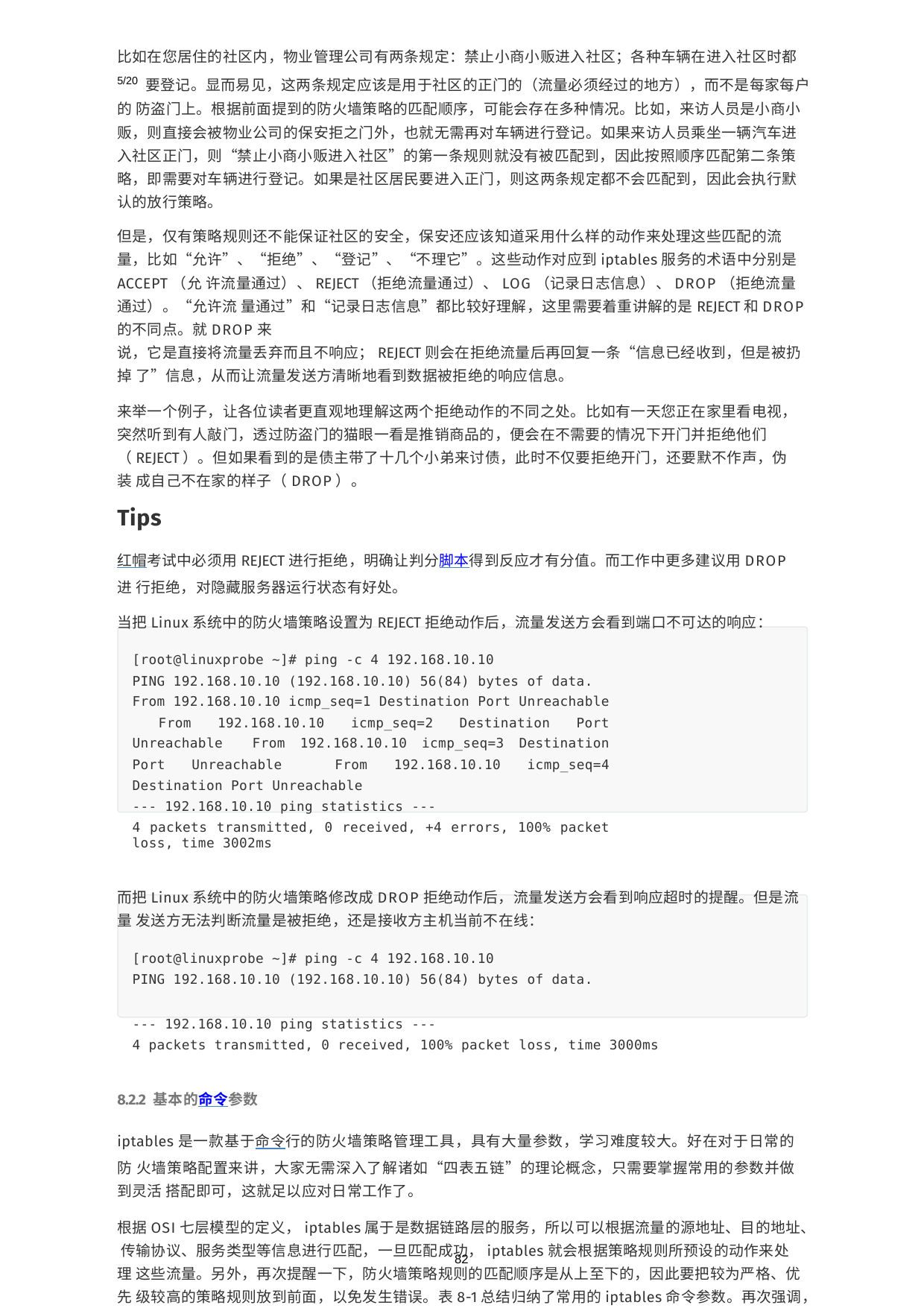

比如在您居住的社区内，物业管理公司有两条规定：禁止小商小贩进入社区；各种车辆在进入社区时都5/20 要登记。显而易见，这两条规定应该是用于社区的正门的（流量必须经过的地方），而不是每家每户的 防盗门上。根据前面提到的防火墙策略的匹配顺序，可能会存在多种情况。比如，来访人员是小商小
贩，则直接会被物业公司的保安拒之门外，也就无需再对车辆进行登记。如果来访人员乘坐一辆汽车进 入社区正门，则“禁止小商小贩进入社区”的第一条规则就没有被匹配到，因此按照顺序匹配第二条策
略，即需要对车辆进行登记。如果是社区居民要进入正门，则这两条规定都不会匹配到，因此会执行默 认的放行策略。
但是，仅有策略规则还不能保证社区的安全，保安还应该知道采用什么样的动作来处理这些匹配的流  量，比如“允许”、“拒绝”、“登记”、“不理它”。这些动作对应到iptables服务的术语中分别是ACCEPT（允 许流量通过）、REJECT（拒绝流量通过）、LOG（记录日志信息）、DROP（拒绝流量通过）。“允许流 量通过”和“记录日志信息”都比较好理解，这里需要着重讲解的是REJECT和DROP的不同点。就DROP来
说，它是直接将流量丢弃而且不响应；REJECT则会在拒绝流量后再回复一条“信息已经收到，但是被扔掉 了”信息，从而让流量发送方清晰地看到数据被拒绝的响应信息。
来举一个例子，让各位读者更直观地理解这两个拒绝动作的不同之处。比如有一天您正在家里看电视， 突然听到有人敲门，透过防盗门的猫眼一看是推销商品的，便会在不需要的情况下开门并拒绝他们
（REJECT）。但如果看到的是债主带了十几个小弟来讨债，此时不仅要拒绝开门，还要默不作声，伪装 成自己不在家的样子（DROP）。

Tips
红帽考试中必须用REJECT进行拒绝，明确让判分脚本得到反应才有分值。而工作中更多建议用DROP进 行拒绝，对隐藏服务器运行状态有好处。
当把Linux系统中的防火墙策略设置为REJECT拒绝动作后，流量发送方会看到端口不可达的响应：

[root@linuxprobe ~]# ping -c 4 192.168.10.10
PING 192.168.10.10 (192.168.10.10) 56(84) bytes of data.
From 192.168.10.10 icmp_seq=1 Destination Port Unreachable  From 192.168.10.10 icmp_seq=2 Destination Port Unreachable  From 192.168.10.10 icmp_seq=3 Destination Port Unreachable  From 192.168.10.10 icmp_seq=4 Destination Port Unreachable
--- 192.168.10.10 ping statistics ---
4 packets transmitted, 0 received, +4 errors, 100% packet loss, time 3002ms

而把Linux系统中的防火墙策略修改成DROP拒绝动作后，流量发送方会看到响应超时的提醒。但是流量 发送方无法判断流量是被拒绝，还是接收方主机当前不在线：

[root@linuxprobe ~]# ping -c 4 192.168.10.10
PING 192.168.10.10 (192.168.10.10) 56(84) bytes of data.

--- 192.168.10.10 ping statistics ---
4 packets transmitted, 0 received, 100% packet loss, time 3000ms

8.2.2 基本的命令参数
iptables是一款基于命令行的防火墙策略管理工具，具有大量参数，学习难度较大。好在对于日常的防 火墙策略配置来讲，大家无需深入了解诸如“四表五链”的理论概念，只需要掌握常用的参数并做到灵活 搭配即可，这就足以应对日常工作了。
根据OSI七层模型的定义，iptables属于是数据链路层的服务，所以可以根据流量的源地址、目的地址、 传输协议、服务类型等信息进行匹配，一旦匹配成功，iptables就会根据策略规则所预设的动作来处理 这些流量。另外，再次提醒一下，防火墙策略规则的匹配顺序是从上至下的，因此要把较为严格、优先 级较高的策略规则放到前面，以免发生错误。表8-1总结归纳了常用的iptables命令参数。再次强调，无

82